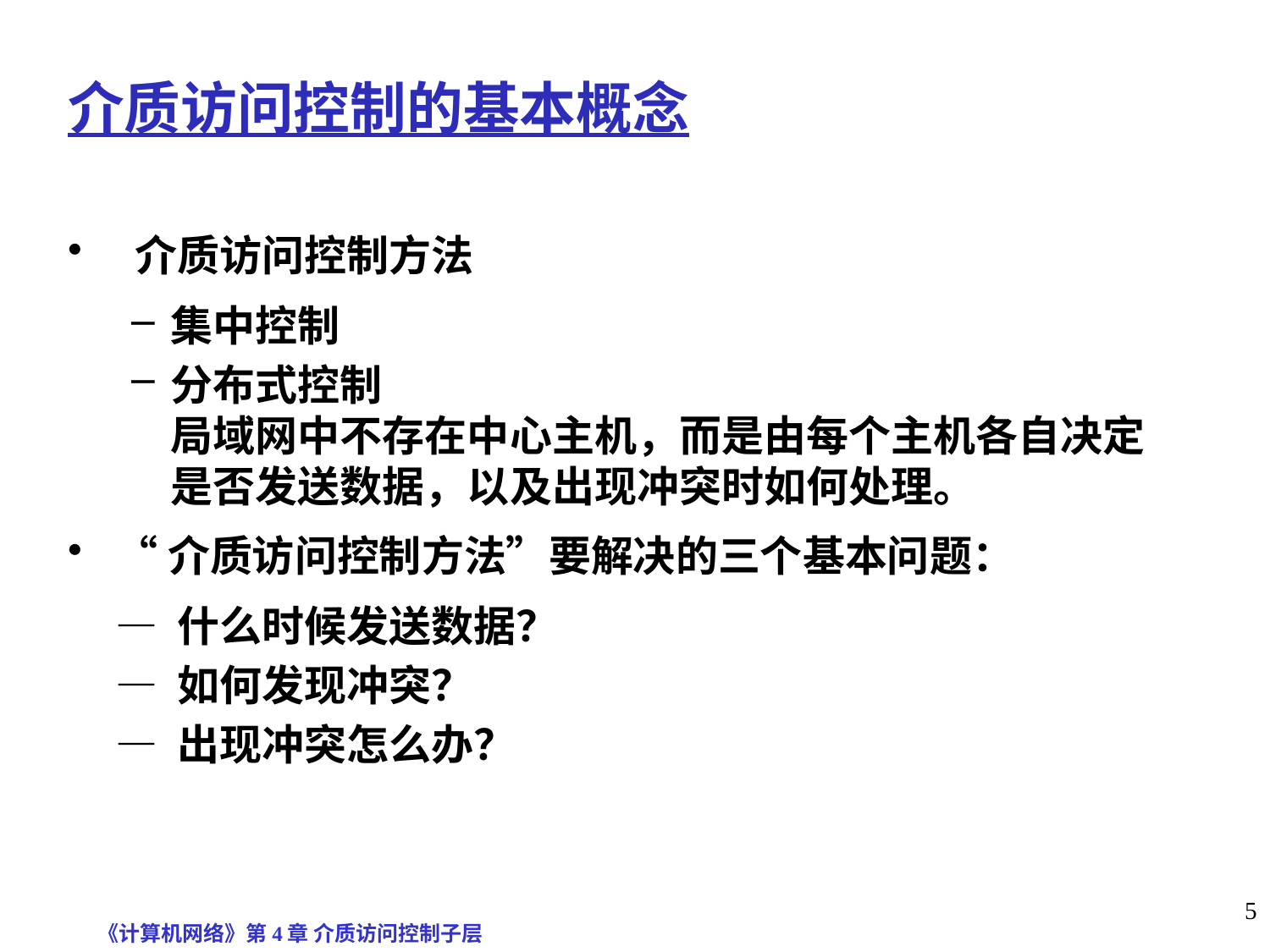

介质访问控制的基本概念

 介质访问控制方法
集中控制
分布式控制
	局域网中不存在中心主机，而是由每个主机各自决定是否发送数据，以及出现冲突时如何处理。
“介质访问控制方法”要解决的三个基本问题：
     — 什么时候发送数据？
     — 如何发现冲突？
     — 出现冲突怎么办？

《计算机网络》第4章 介质访问控制子层
5